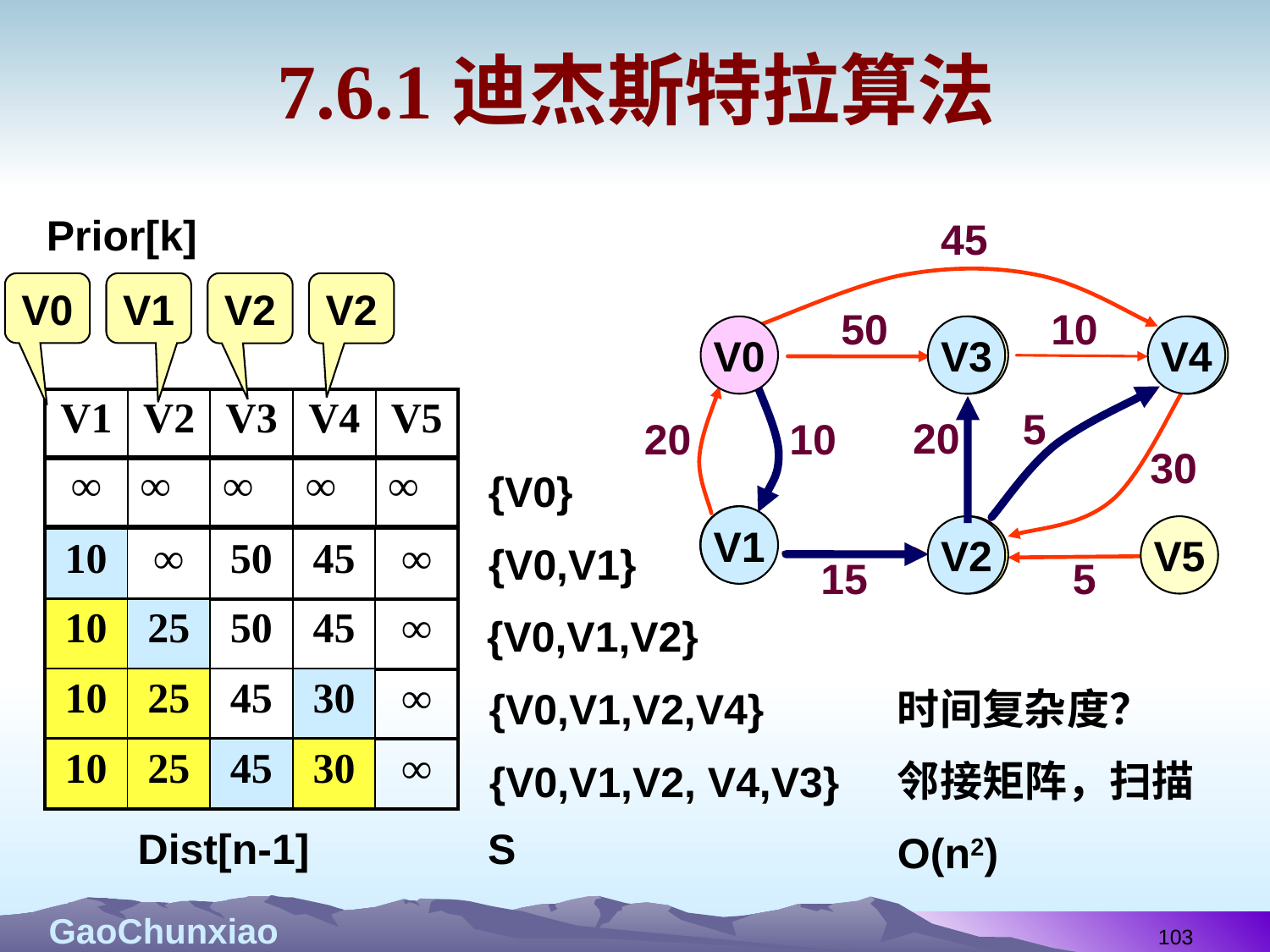

# 7.6.1迪杰斯特拉算法
Prior[k]
45

V0
V1
V2
V2
50
10
V0
V3
V3
V4
V4

| V1 | V2 | V3 | V4 | V5 |
| --- | --- | --- | --- | --- |

5

20
20
10
30
| ∞ | ∞ | ∞ | ∞ | ∞ |
| --- | --- | --- | --- | --- |
{V0}
V1
V1

V2
V2
V5
| 10 | ∞ | 50 | 45 | ∞ |
| --- | --- | --- | --- | --- |
{V0,V1}
15
5

| 10 | 25 | 50 | 45 | ∞ |
| --- | --- | --- | --- | --- |
{V0,V1,V2}
| 10 | 25 | 45 | 30 | ∞ |
| --- | --- | --- | --- | --- |
时间复杂度？
邻接矩阵，扫描
O(n2)
{V0,V1,V2,V4}
| 10 | 25 | 45 | 30 | ∞ |
| --- | --- | --- | --- | --- |
{V0,V1,V2, V4,V3}
S
Dist[n-1]
103